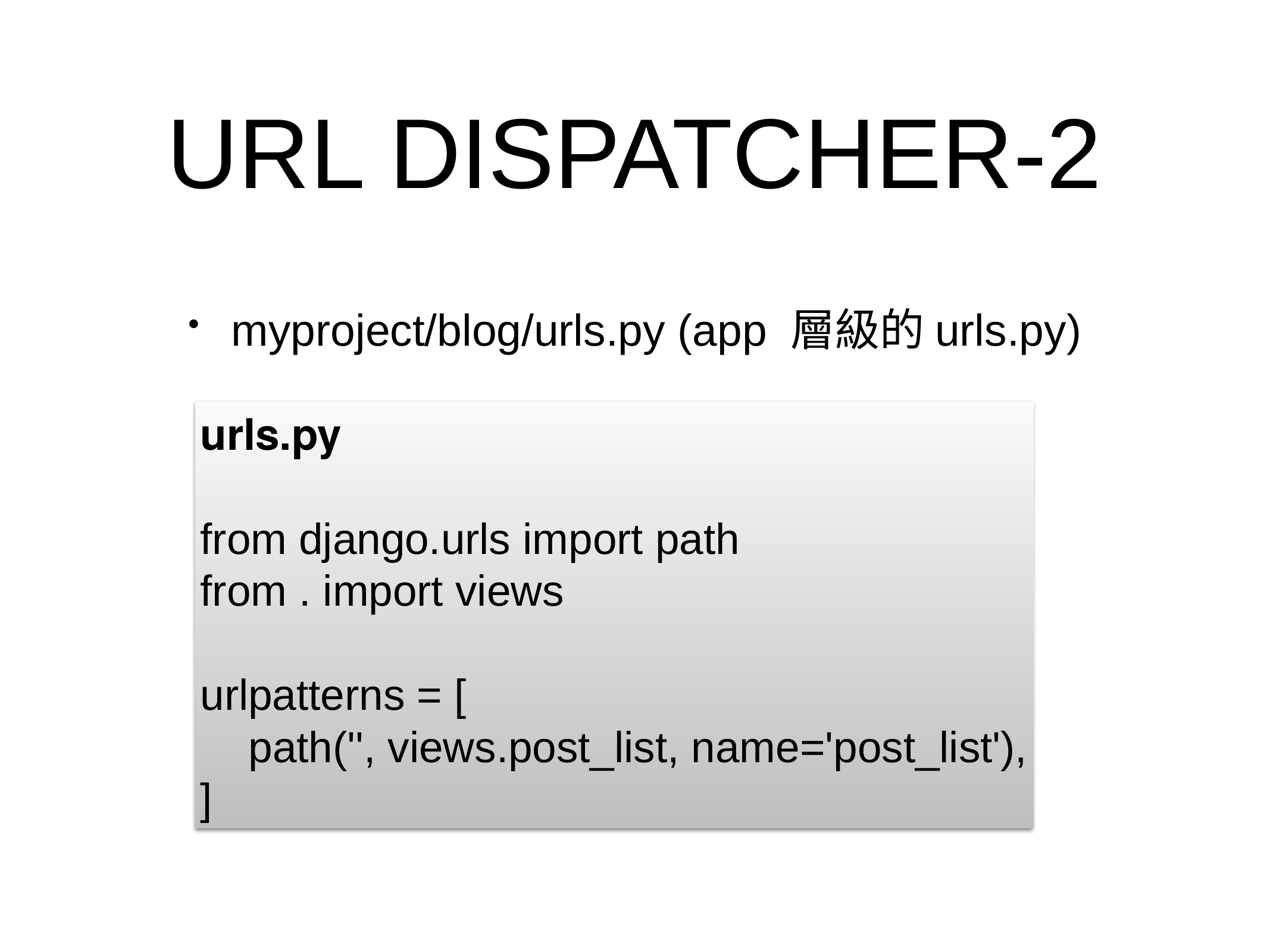

# URL DISPATCHER-2
myproject/blog/urls.py (app 層級的urls.py)
urls.py

from django.urls import path
from . import views

urlpatterns = [
    path('', views.post_list, name='post_list'),
]